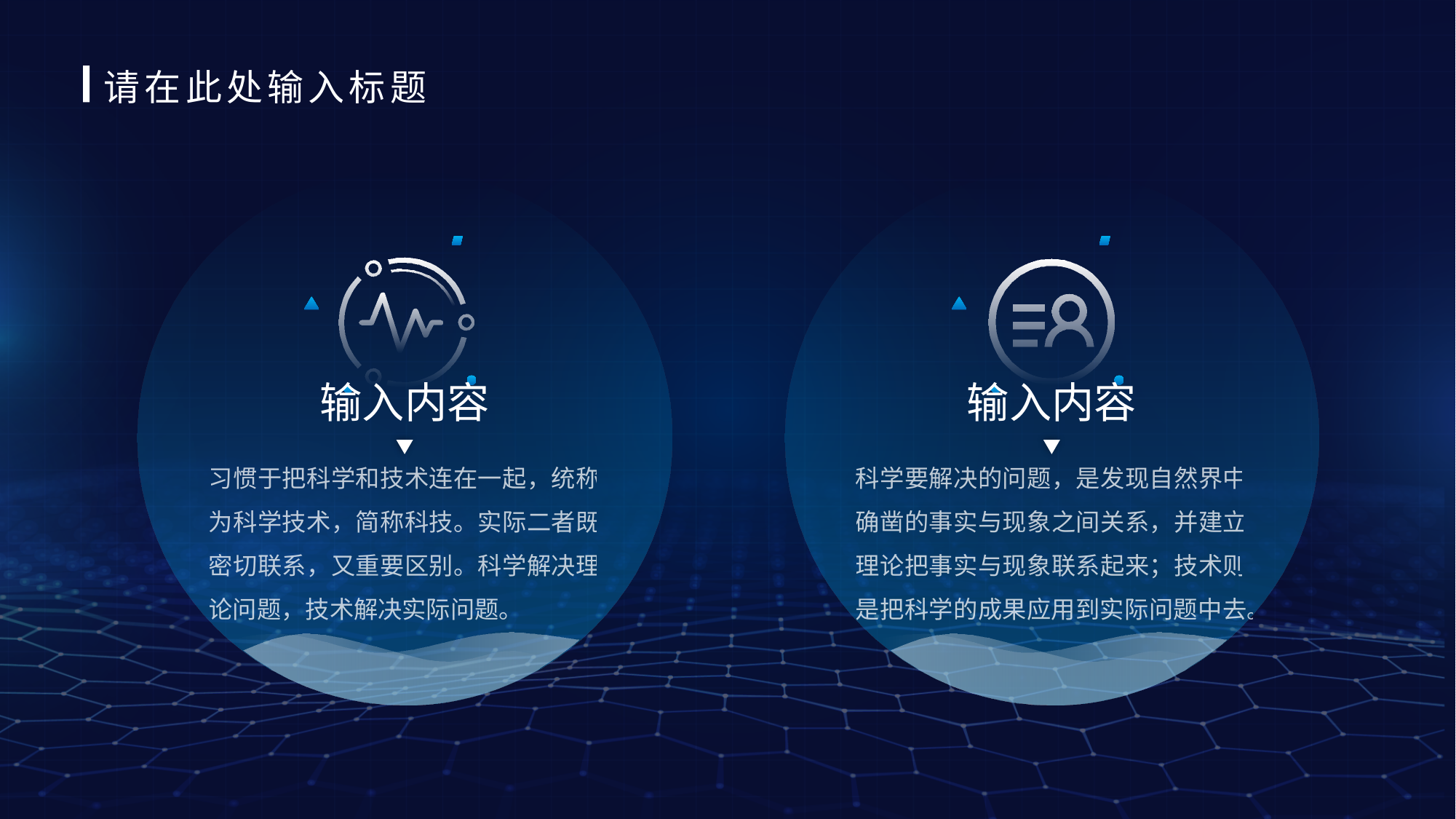

请在此处输入标题

输入内容
输入内容

习惯于把科学和技术连在一起，统称为科学技术，简称科技。实际二者既密切联系，又重要区别。科学解决理论问题，技术解决实际问题。
科学要解决的问题，是发现自然界中确凿的事实与现象之间关系，并建立理论把事实与现象联系起来；技术则是把科学的成果应用到实际问题中去。